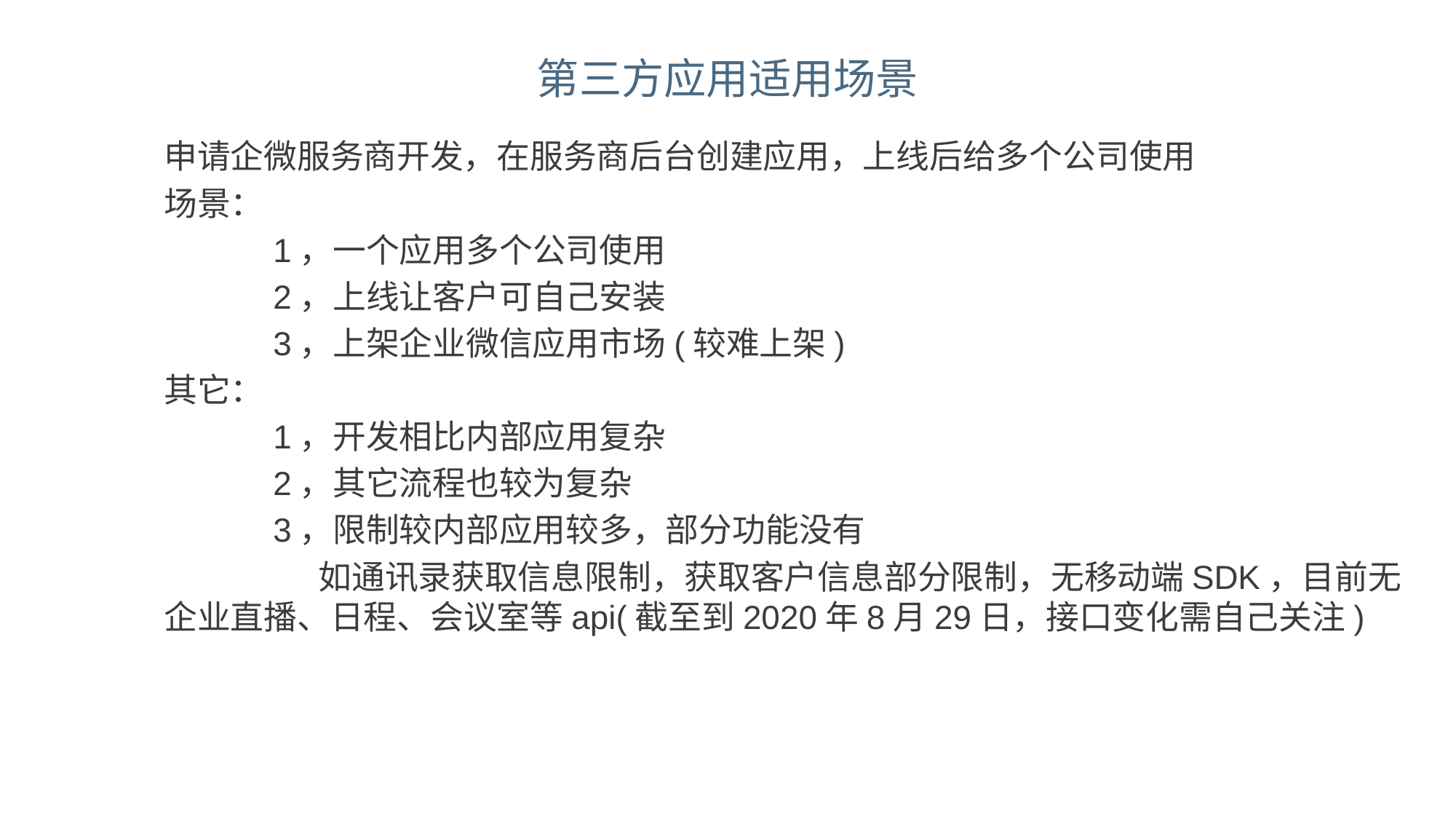

# 第三方应用适用场景
申请企微服务商开发，在服务商后台创建应用，上线后给多个公司使用
场景：
	1，一个应用多个公司使用
	2，上线让客户可自己安装
	3，上架企业微信应用市场(较难上架)
其它：
	1，开发相比内部应用复杂
	2，其它流程也较为复杂
	3，限制较内部应用较多，部分功能没有
	     如通讯录获取信息限制，获取客户信息部分限制，无移动端SDK，目前无企业直播、日程、会议室等api(截至到2020年8月29日，接口变化需自己关注)